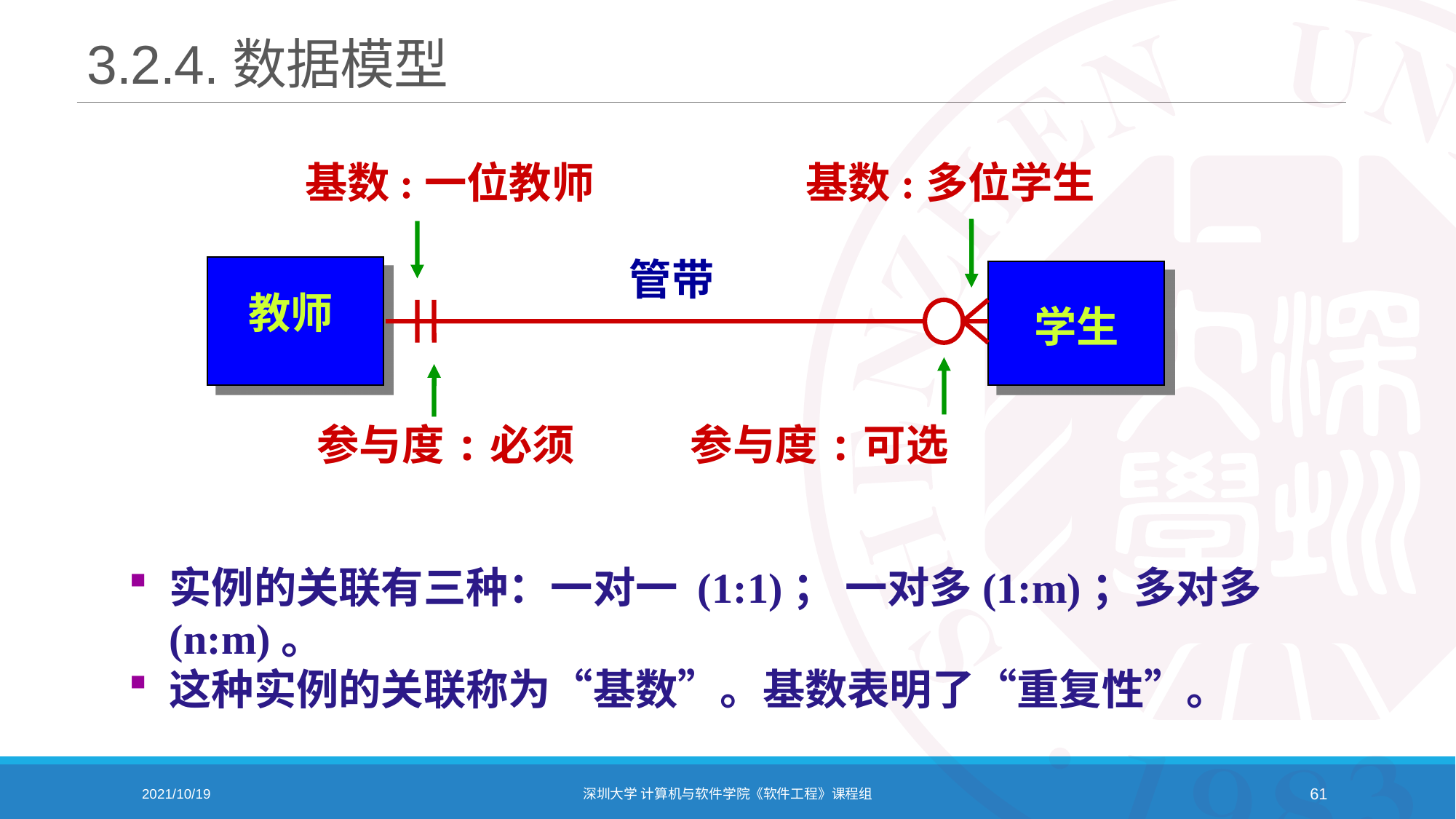

# 3.2.4.数据模型
基数:一位教师                      基数:多位学生

管带

教师
学生

参与度:必须            参与度:可选
实例的关联有三种：一对一 (1:1)； 一对多(1:m)；多对多(n:m)。
这种实例的关联称为“基数”。基数表明了“重复性”。
2021/10/19
深圳大学 计算机与软件学院《软件工程》课程组
61